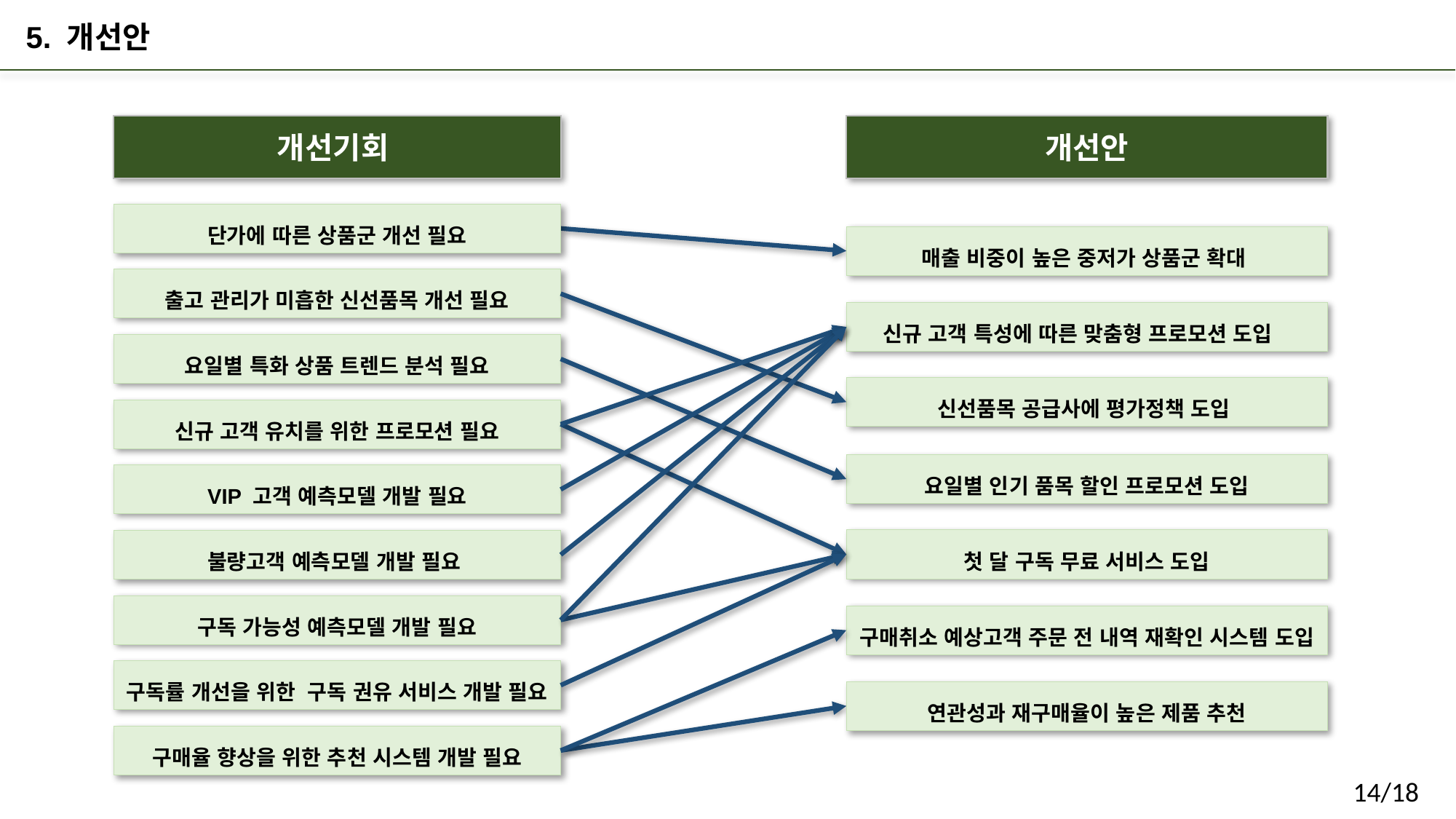

5. 개선안
개선기회
개선안
단가에 따른 상품군 개선 필요
매출 비중이 높은 중저가 상품군 확대
출고 관리가 미흡한 신선품목 개선 필요
신규 고객 특성에 따른 맞춤형 프로모션 도입
요일별 특화 상품 트렌드 분석 필요
신선품목 공급사에 평가정책 도입
신규 고객 유치를 위한 프로모션 필요
요일별 인기 품목 할인 프로모션 도입
VIP 고객 예측모델 개발 필요
첫 달 구독 무료 서비스 도입
불량고객 예측모델 개발 필요
구독 가능성 예측모델 개발 필요
구매취소 예상고객 주문 전 내역 재확인 시스템 도입
구독률 개선을 위한  구독 권유 서비스 개발 필요
연관성과 재구매율이 높은 제품 추천
구매율 향상을 위한 추천 시스템 개발 필요
14/18